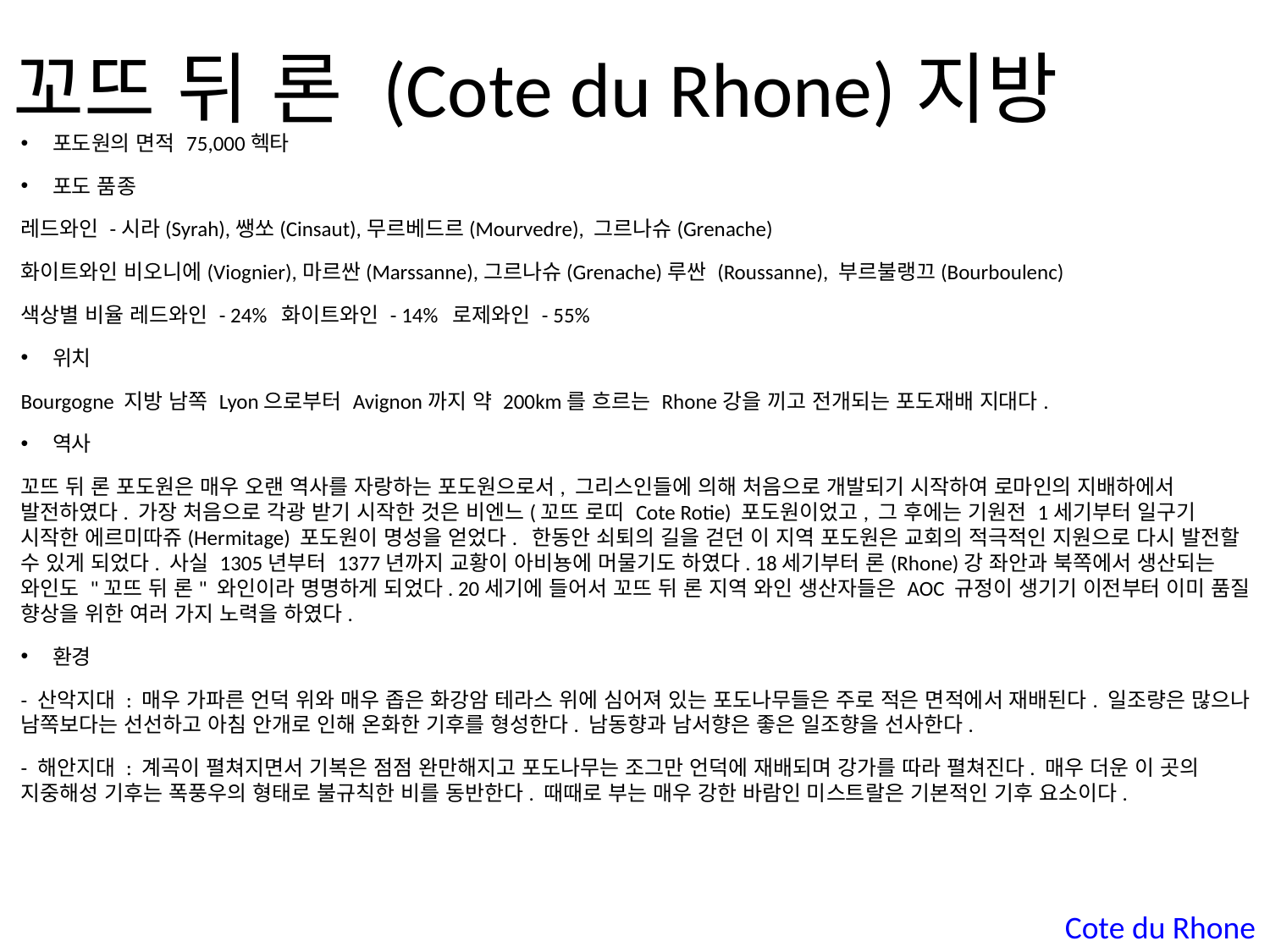

# 꼬뜨 뒤 론 (Cote du Rhone)지방
포도원의 면적 75,000헥타
포도 품종
레드와인 -시라(Syrah),쌩쏘(Cinsaut),무르베드르(Mourvedre), 그르나슈(Grenache)
화이트와인 비오니에(Viognier),마르싼(Marssanne),그르나슈(Grenache)루싼 (Roussanne), 부르불랭끄(Bourboulenc)
색상별 비율 레드와인 - 24%  화이트와인 - 14%  로제와인 - 55%
위치
Bourgogne 지방 남쪽 Lyon으로부터 Avignon까지 약 200km를 흐르는 Rhone강을 끼고 전개되는 포도재배 지대다.
역사
꼬뜨 뒤 론 포도원은 매우 오랜 역사를 자랑하는 포도원으로서, 그리스인들에 의해 처음으로 개발되기 시작하여 로마인의 지배하에서 발전하였다. 가장 처음으로 각광 받기 시작한 것은 비엔느(꼬뜨 로띠 Cote Rotie) 포도원이었고, 그 후에는 기원전 1세기부터 일구기 시작한 에르미따쥬(Hermitage) 포도원이 명성을 얻었다.  한동안 쇠퇴의 길을 걷던 이 지역 포도원은 교회의 적극적인 지원으로 다시 발전할 수 있게 되었다. 사실 1305년부터 1377년까지 교황이 아비뇽에 머물기도 하였다. 18세기부터 론(Rhone)강 좌안과 북쪽에서 생산되는 와인도 "꼬뜨 뒤 론" 와인이라 명명하게 되었다. 20세기에 들어서 꼬뜨 뒤 론 지역 와인 생산자들은 AOC 규정이 생기기 이전부터 이미 품질 향상을 위한 여러 가지 노력을 하였다.
환경
- 산악지대 : 매우 가파른 언덕 위와 매우 좁은 화강암 테라스 위에 심어져 있는 포도나무들은 주로 적은 면적에서 재배된다. 일조량은 많으나 남쪽보다는 선선하고 아침 안개로 인해 온화한 기후를 형성한다. 남동향과 남서향은 좋은 일조향을 선사한다.
- 해안지대 : 계곡이 펼쳐지면서 기복은 점점 완만해지고 포도나무는 조그만 언덕에 재배되며 강가를 따라 펼쳐진다. 매우 더운 이 곳의 지중해성 기후는 폭풍우의 형태로 불규칙한 비를 동반한다. 때때로 부는 매우 강한 바람인 미스트랄은 기본적인 기후 요소이다.

Cote du Rhone